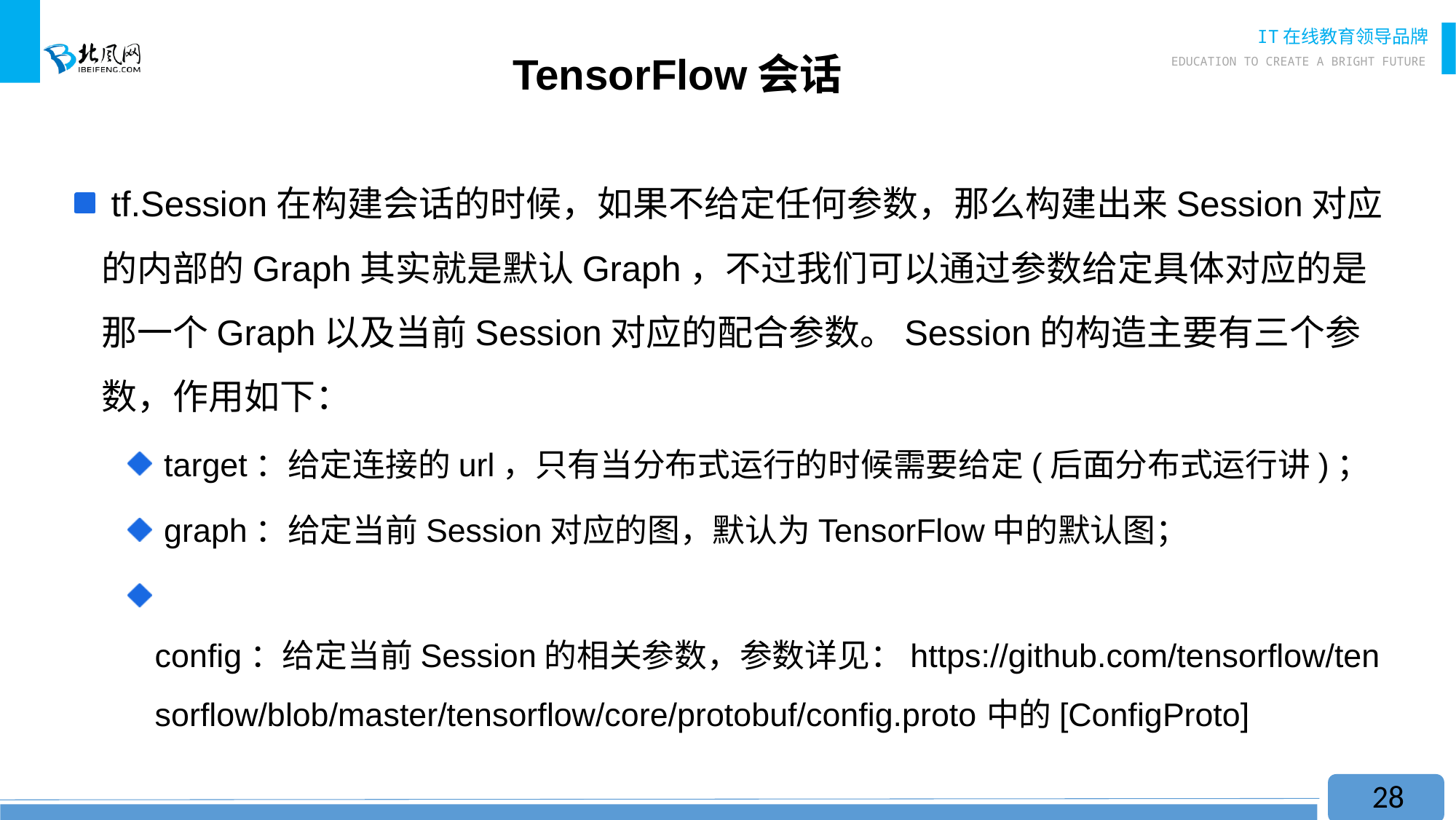

# TensorFlow会话
 tf.Session在构建会话的时候，如果不给定任何参数，那么构建出来Session对应的内部的Graph其实就是默认Graph，不过我们可以通过参数给定具体对应的是那一个Graph以及当前Session对应的配合参数。Session的构造主要有三个参数，作用如下：
 target：给定连接的url，只有当分布式运行的时候需要给定(后面分布式运行讲)；
 graph：给定当前Session对应的图，默认为TensorFlow中的默认图；
 config：给定当前Session的相关参数，参数详见：https://github.com/tensorflow/tensorflow/blob/master/tensorflow/core/protobuf/config.proto中的[ConfigProto]